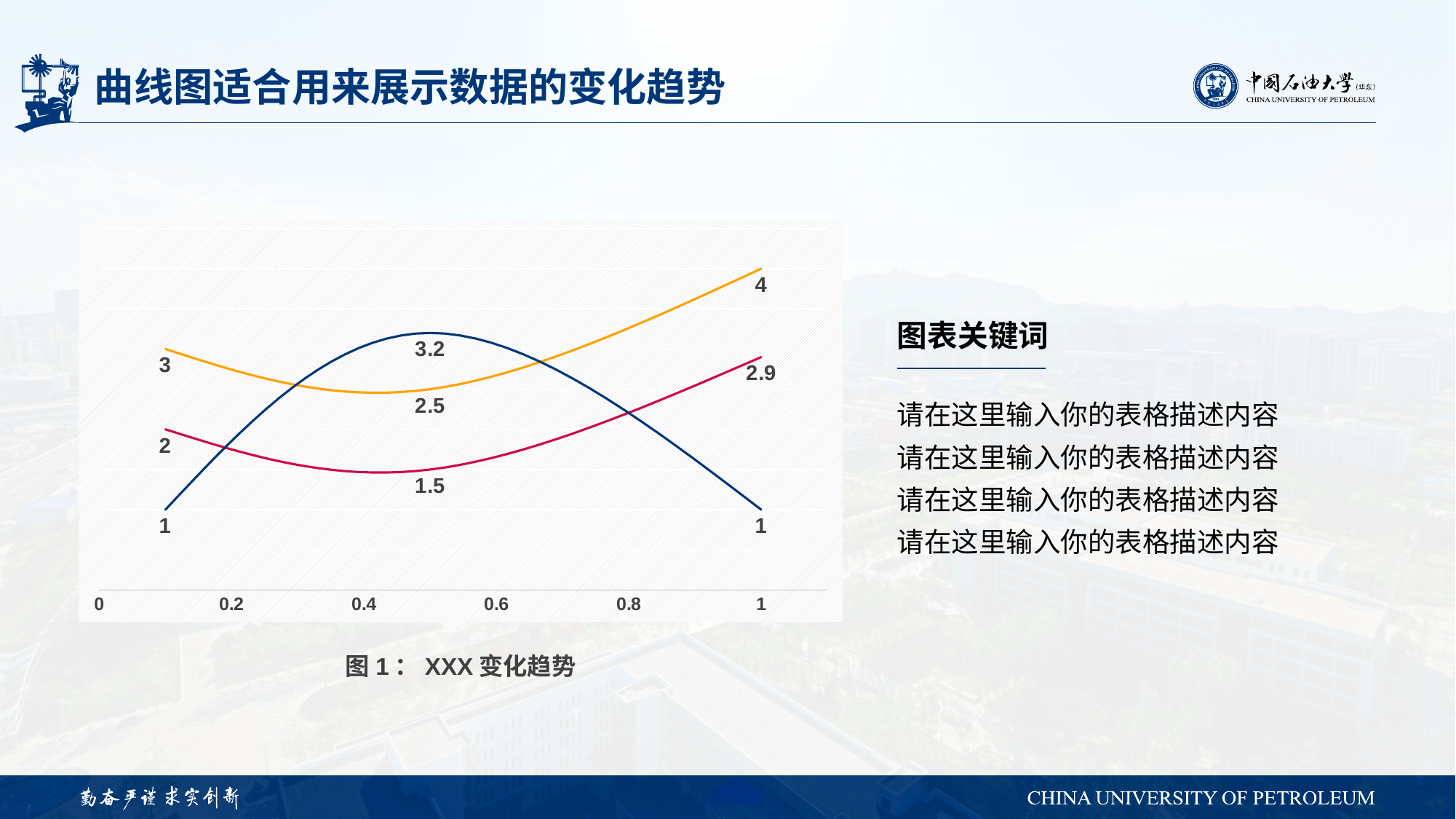

# 曲线图适合用来展示数据的变化趋势

### Chart

| Category | 第一列 | 第二列 | 第三列 |
|---|---|---|---|
图表关键词
请在这里输入你的表格描述内容
请在这里输入你的表格描述内容
请在这里输入你的表格描述内容
请在这里输入你的表格描述内容
图1：XXX变化趋势